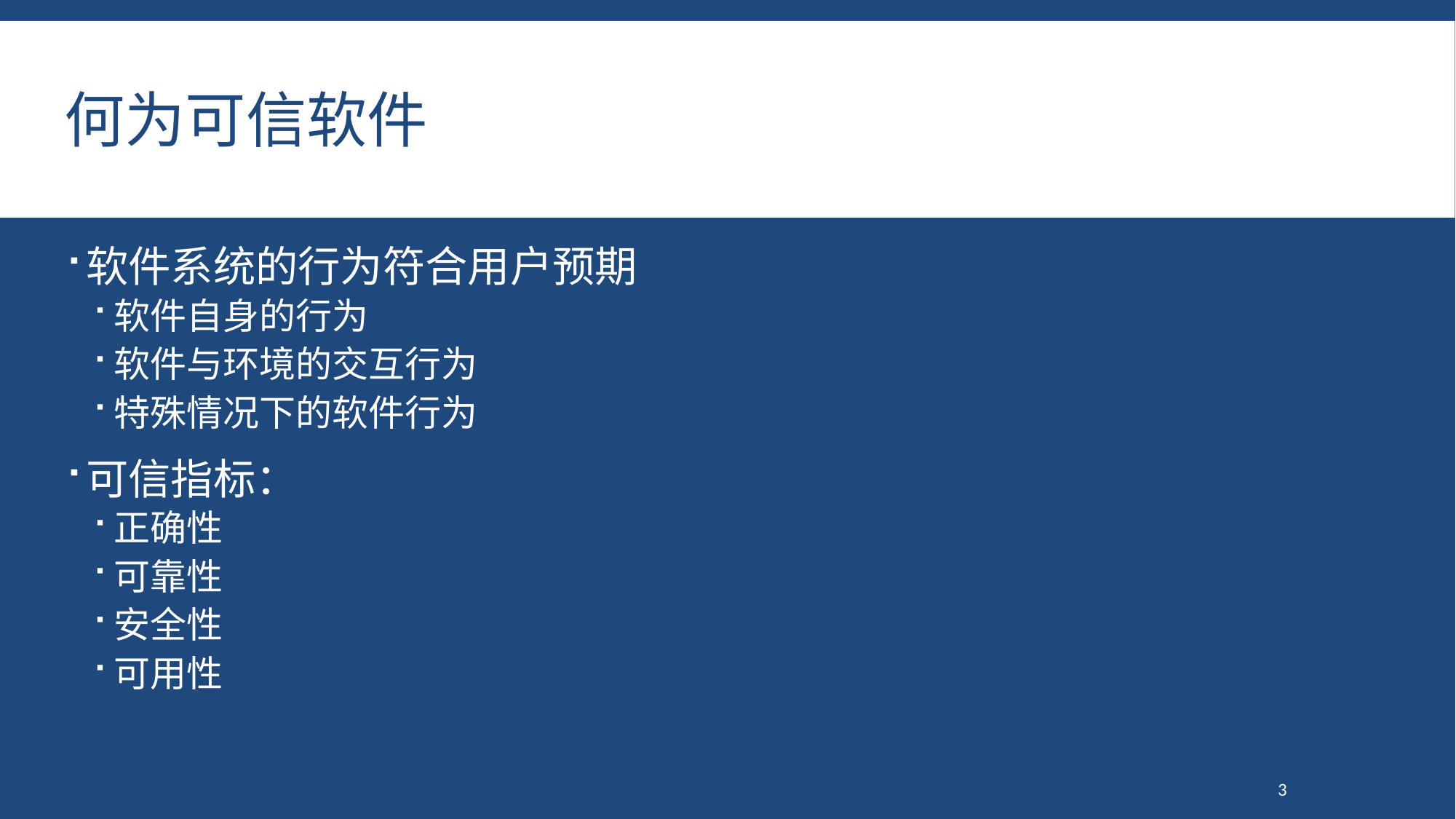

# 何为可信软件
软件系统的行为符合用户预期
软件自身的行为
软件与环境的交互行为
特殊情况下的软件行为
可信指标：
正确性
可靠性
安全性
可用性

3